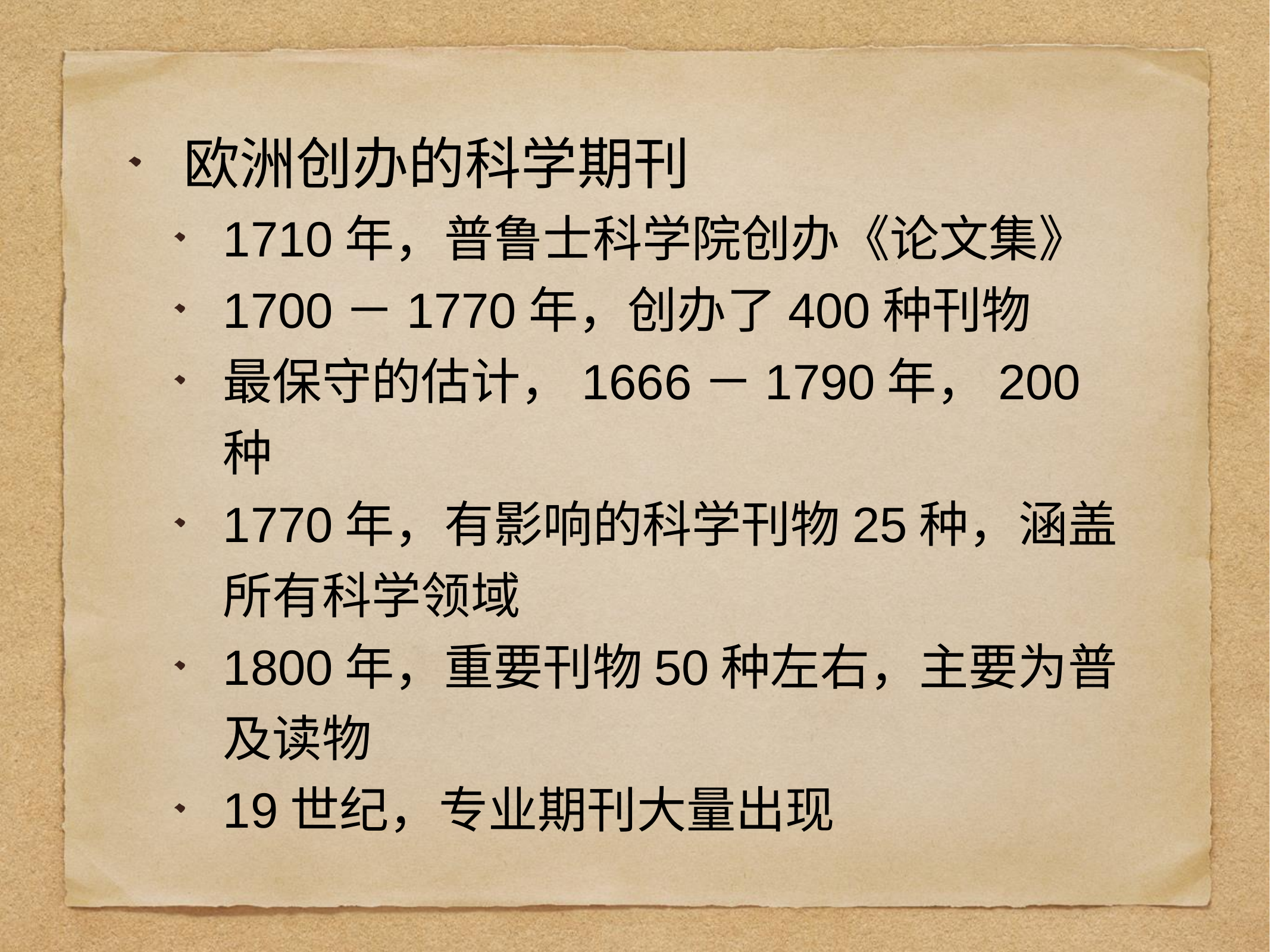

欧洲创办的科学期刊
1710年，普鲁士科学院创办《论文集》
1700－1770年，创办了400种刊物
最保守的估计，1666－1790年，200种
1770年，有影响的科学刊物25种，涵盖所有科学领域
1800年，重要刊物50种左右，主要为普及读物
19世纪，专业期刊大量出现